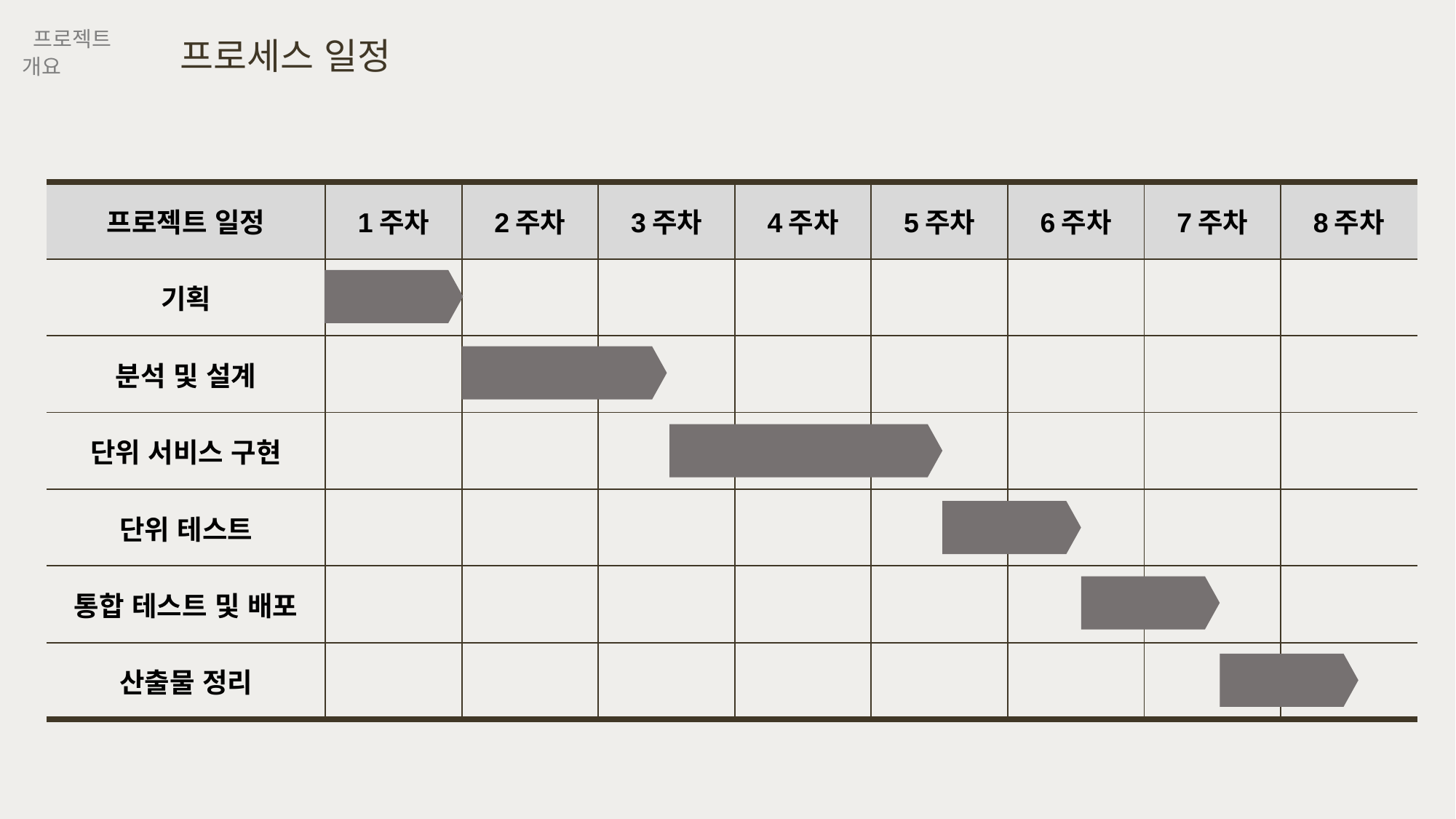

프로세스 일정
 프로젝트 개요
| 프로젝트 일정 | 1주차 | 2주차 | 3주차 | 4주차 | 5주차 | 6주차 | 7주차 | 8주차 |
| --- | --- | --- | --- | --- | --- | --- | --- | --- |
| 기획 |  |  |  |  |  |  |  |  |
| 분석 및 설계 |  |  |  |  |  |  |  |  |
| 단위 서비스 구현 |  |  |  |  |  |  |  |  |
| 단위 테스트 |  |  |  |  |  |  |  |  |
| 통합 테스트 및 배포 |  |  |  |  |  |  |  |  |
| 산출물 정리 |  |  |  |  |  |  |  |  |